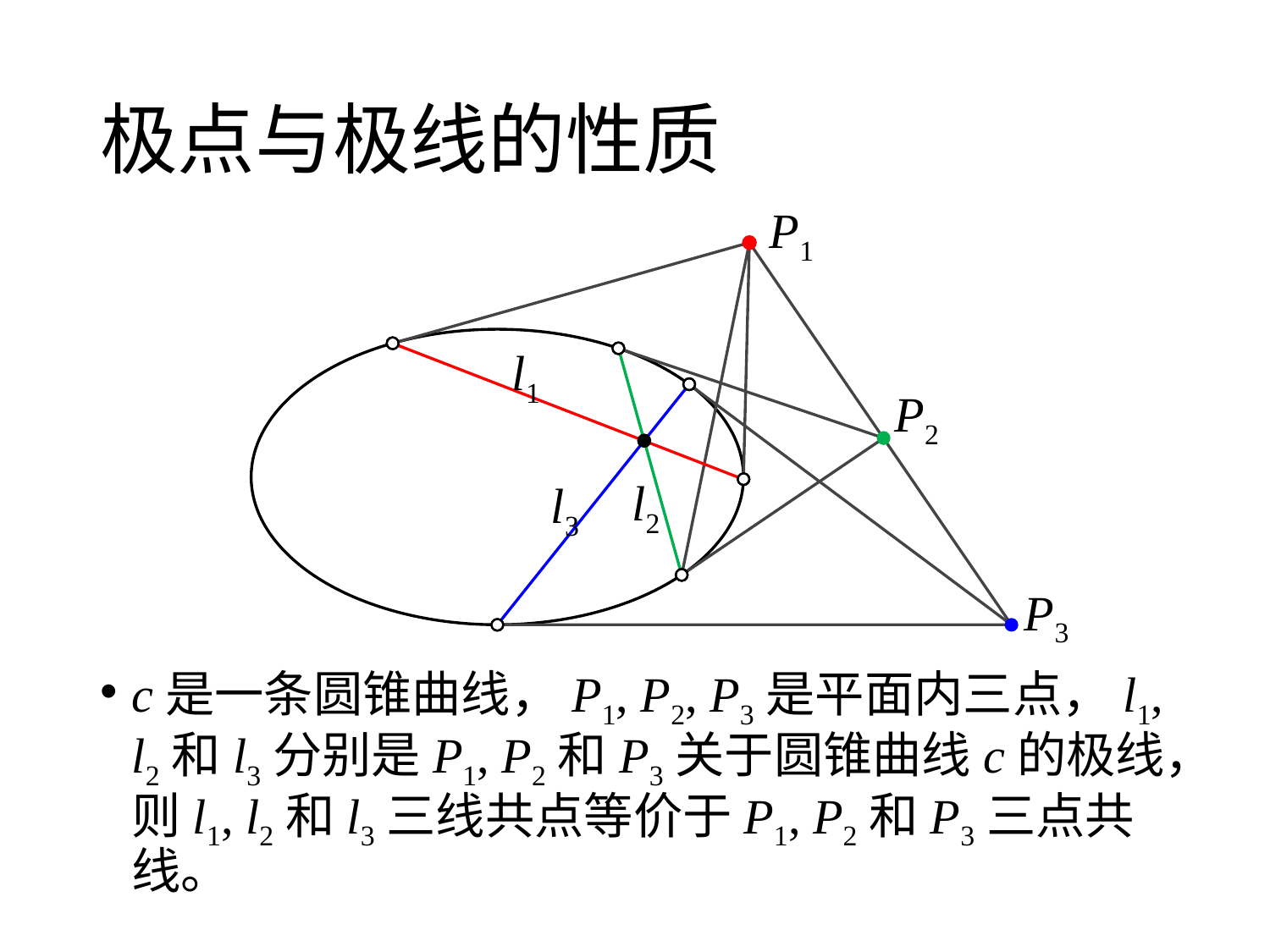

# 极点与极线的性质
P1

l1
P2
l2
l3
P3
c是一条圆锥曲线，P1, P2, P3是平面内三点，l1, l2和l3分别是P1, P2和P3关于圆锥曲线c的极线，则l1, l2和l3三线共点等价于P1, P2和P3三点共线。